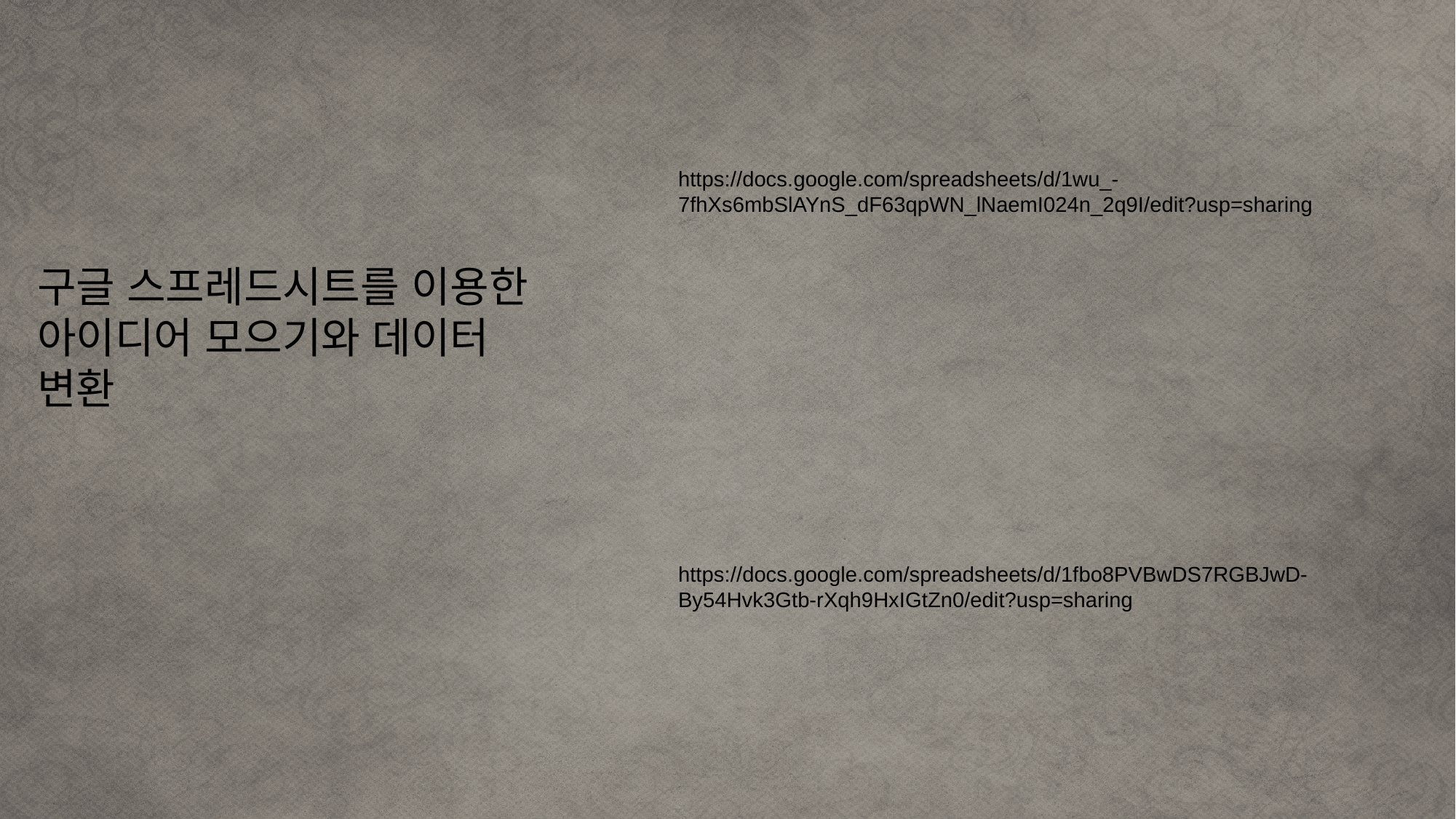

https://docs.google.com/spreadsheets/d/1wu_-7fhXs6mbSlAYnS_dF63qpWN_lNaemI024n_2q9I/edit?usp=sharing
구글 스프레드시트를 이용한 아이디어 모으기와 데이터 변환
https://docs.google.com/spreadsheets/d/1fbo8PVBwDS7RGBJwD-By54Hvk3Gtb-rXqh9HxIGtZn0/edit?usp=sharing